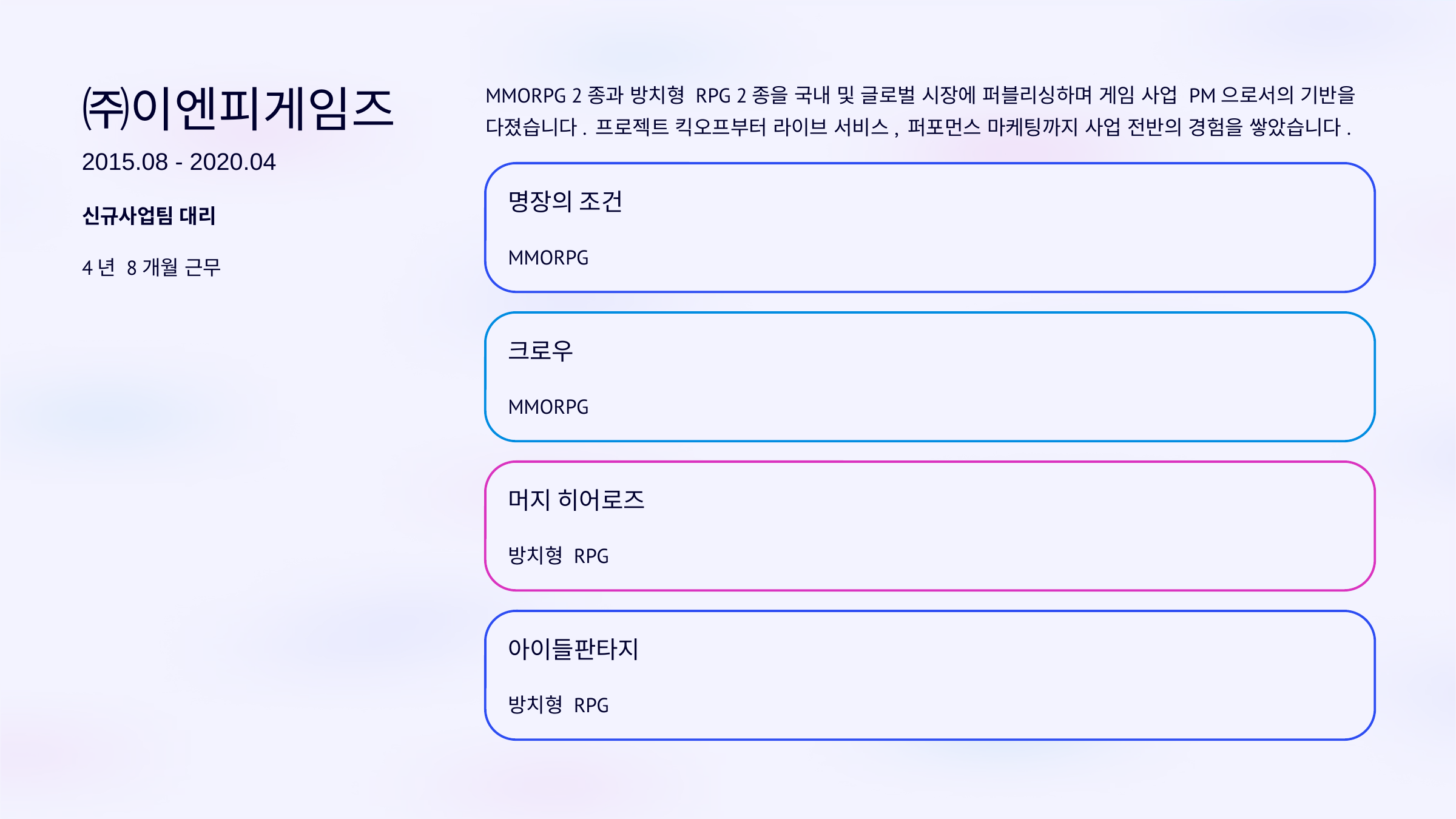

MMORPG 2종과 방치형 RPG 2종을 국내 및 글로벌 시장에 퍼블리싱하며 게임 사업 PM으로서의 기반을 다졌습니다. 프로젝트 킥오프부터 라이브 서비스, 퍼포먼스 마케팅까지 사업 전반의 경험을 쌓았습니다.
㈜이엔피게임즈
2015.08 - 2020.04

명장의 조건
신규사업팀 대리
MMORPG
4년 8개월 근무

크로우
MMORPG

머지 히어로즈
방치형 RPG

아이들판타지
방치형 RPG